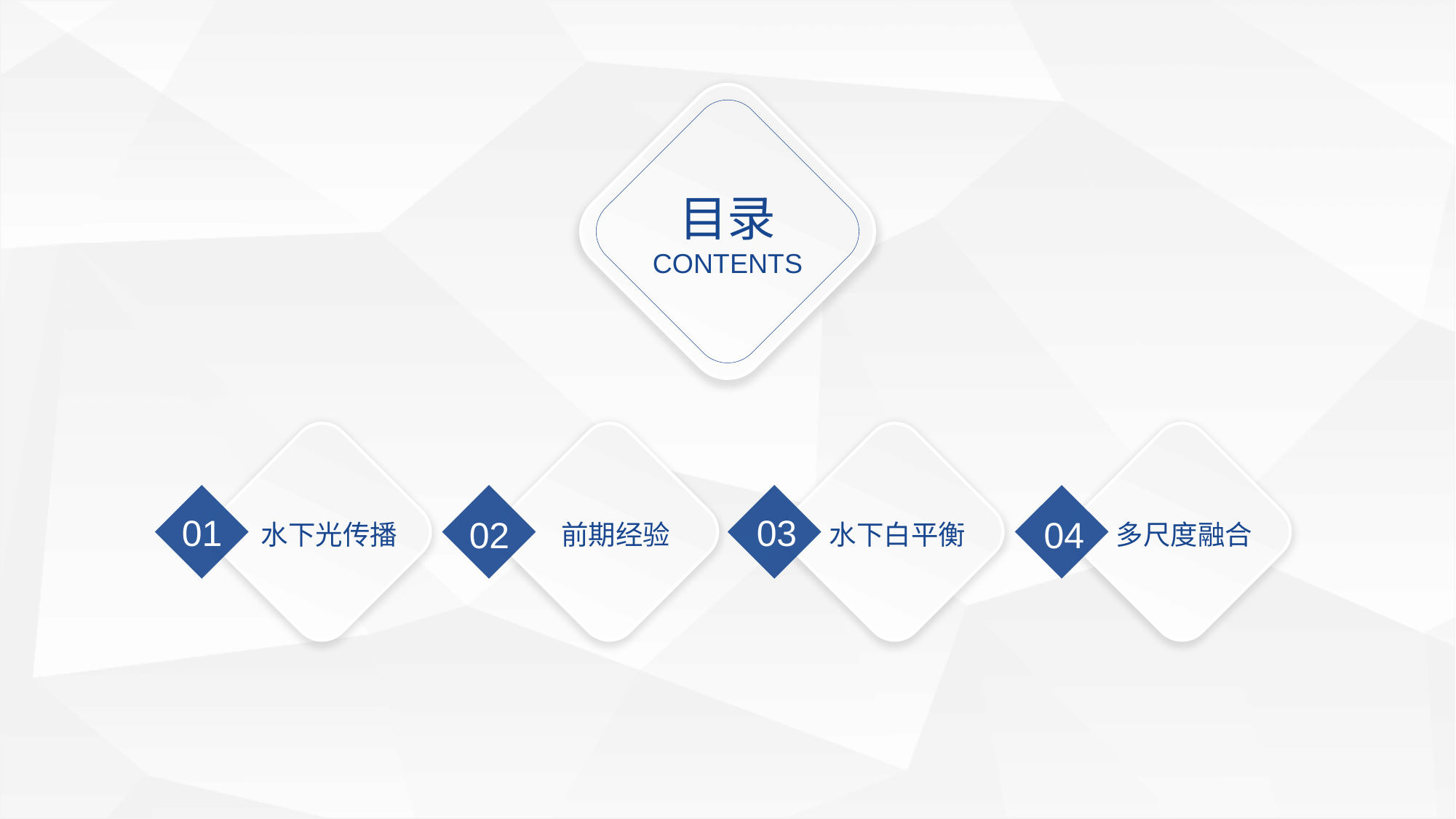

目录
CONTENTS

01
03
02
04
水下光传播
前期经验
水下白平衡
多尺度融合